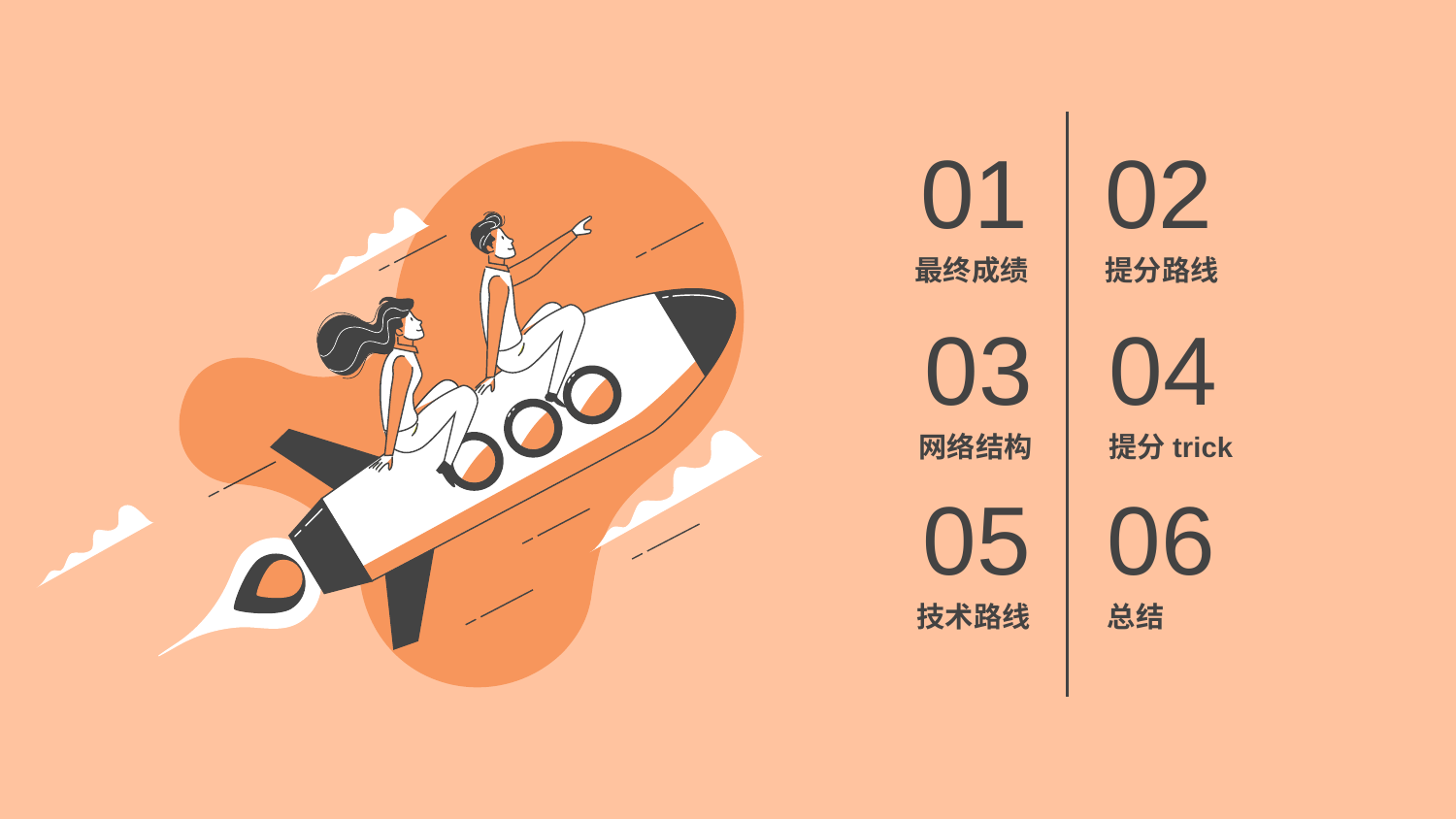

01
02
提分路线
# 最终成绩
03
04
提分trick
网络结构
05
06
总结
技术路线